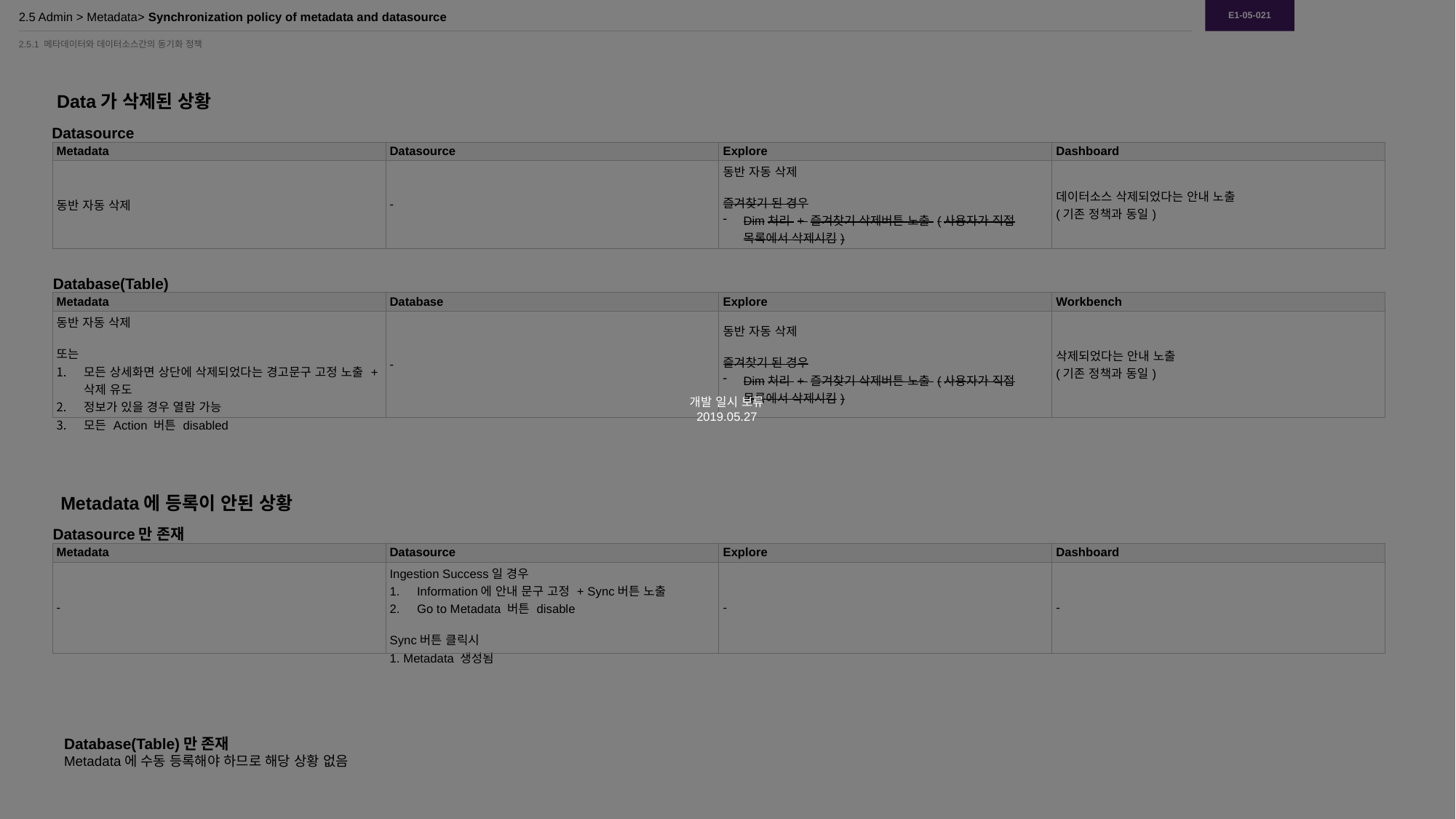

E1-05-021
개발 일시 보류
2019.05.27
# 2.5 Admin > Metadata> Synchronization policy of metadata and datasource
2.5.1 메타데이터와 데이터소스간의 동기화 정책
Data가 삭제된 상황
Datasource
| Metadata | Datasource | Explore | Dashboard |
| --- | --- | --- | --- |
| 동반 자동 삭제 | - | 동반 자동 삭제 즐겨찾기 된 경우 Dim처리 + 즐겨찾기 삭제버튼 노출 (사용자가 직접 목록에서 삭제시킴) | 데이터소스 삭제되었다는 안내 노출 (기존 정책과 동일) |
Database(Table)
| Metadata | Database | Explore | Workbench |
| --- | --- | --- | --- |
| 동반 자동 삭제 또는 모든 상세화면 상단에 삭제되었다는 경고문구 고정 노출 + 삭제 유도 정보가 있을 경우 열람 가능 모든 Action 버튼 disabled | - | 동반 자동 삭제 즐겨찾기 된 경우 Dim처리 + 즐겨찾기 삭제버튼 노출 (사용자가 직접 목록에서 삭제시킴) | 삭제되었다는 안내 노출 (기존 정책과 동일) |
Metadata에 등록이 안된 상황
Datasource만 존재
| Metadata | Datasource | Explore | Dashboard |
| --- | --- | --- | --- |
| - | Ingestion Success일 경우 Information에 안내 문구 고정 + Sync버튼 노출 Go to Metadata 버튼 disable Sync버튼 클릭시 1. Metadata 생성됨 | - | - |
Database(Table)만 존재
Metadata에 수동 등록해야 하므로 해당 상황 없음